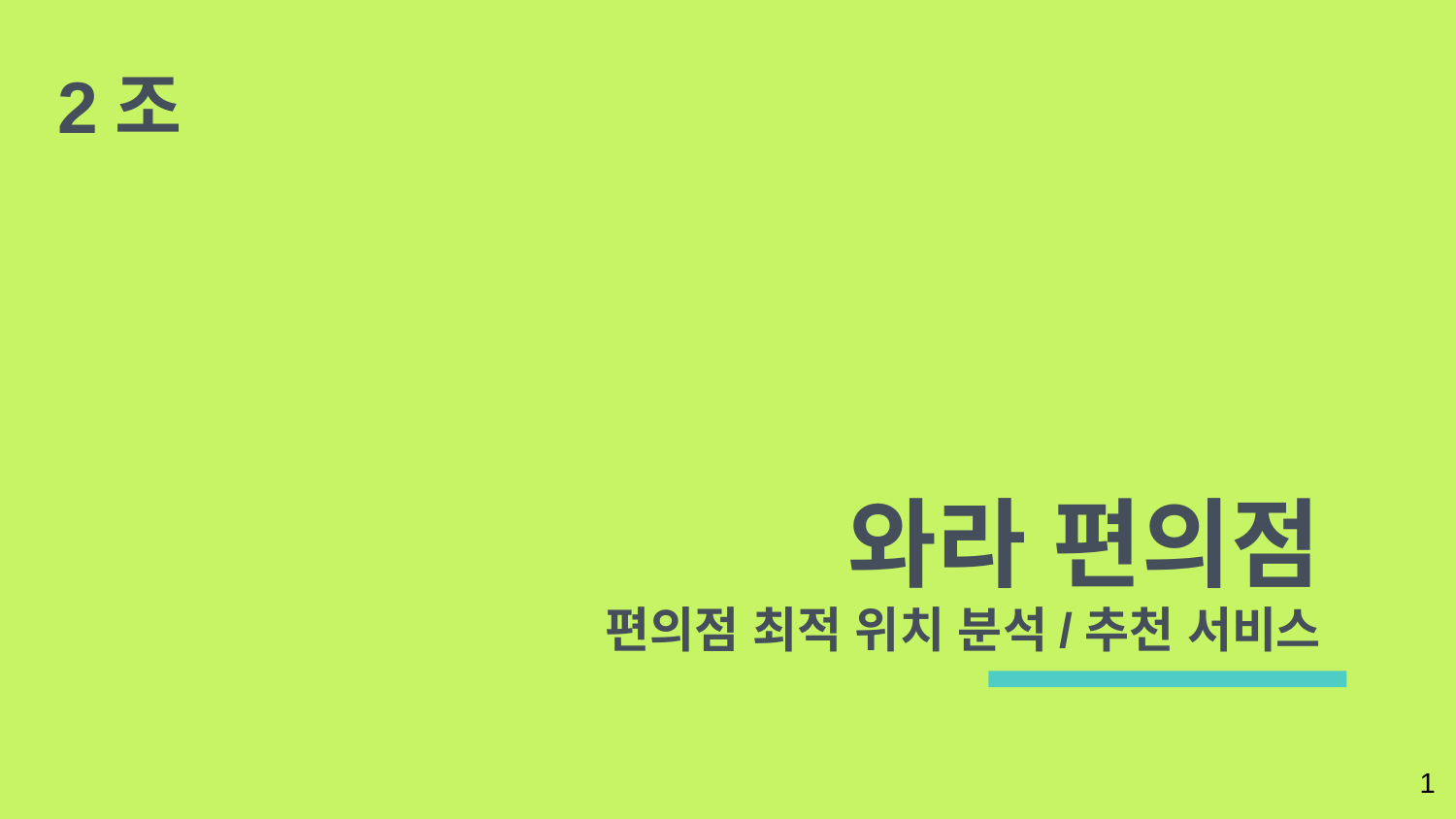

2조
# 와라 편의점 편의점 최적 위치 분석/추천 서비스
1